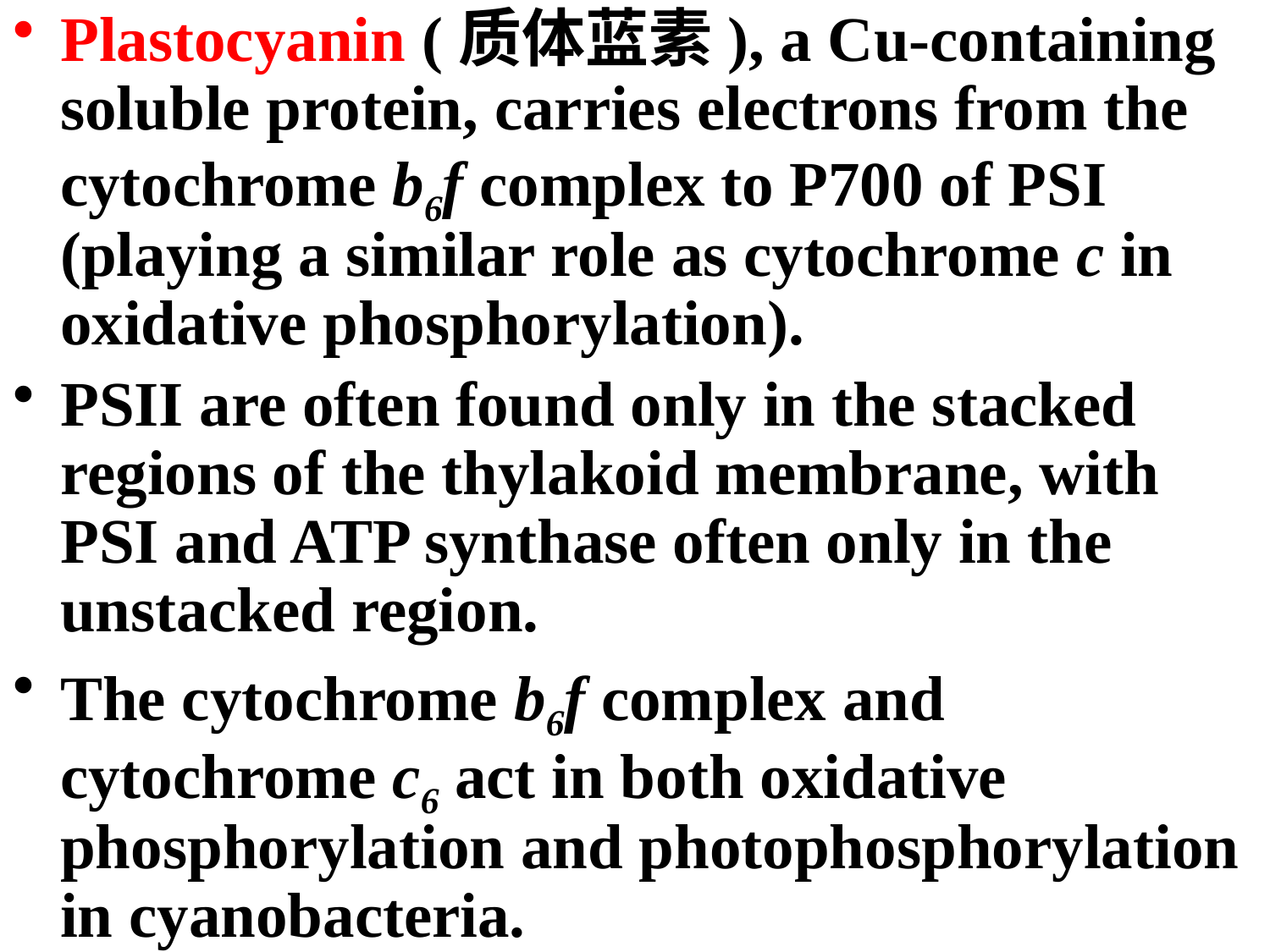

Plastocyanin (质体蓝素), a Cu-containing soluble protein, carries electrons from the cytochrome b6f complex to P700 of PSI (playing a similar role as cytochrome c in oxidative phosphorylation).
PSII are often found only in the stacked regions of the thylakoid membrane, with PSI and ATP synthase often only in the unstacked region.
The cytochrome b6f complex and cytochrome c6 act in both oxidative phosphorylation and photophosphorylation in cyanobacteria.